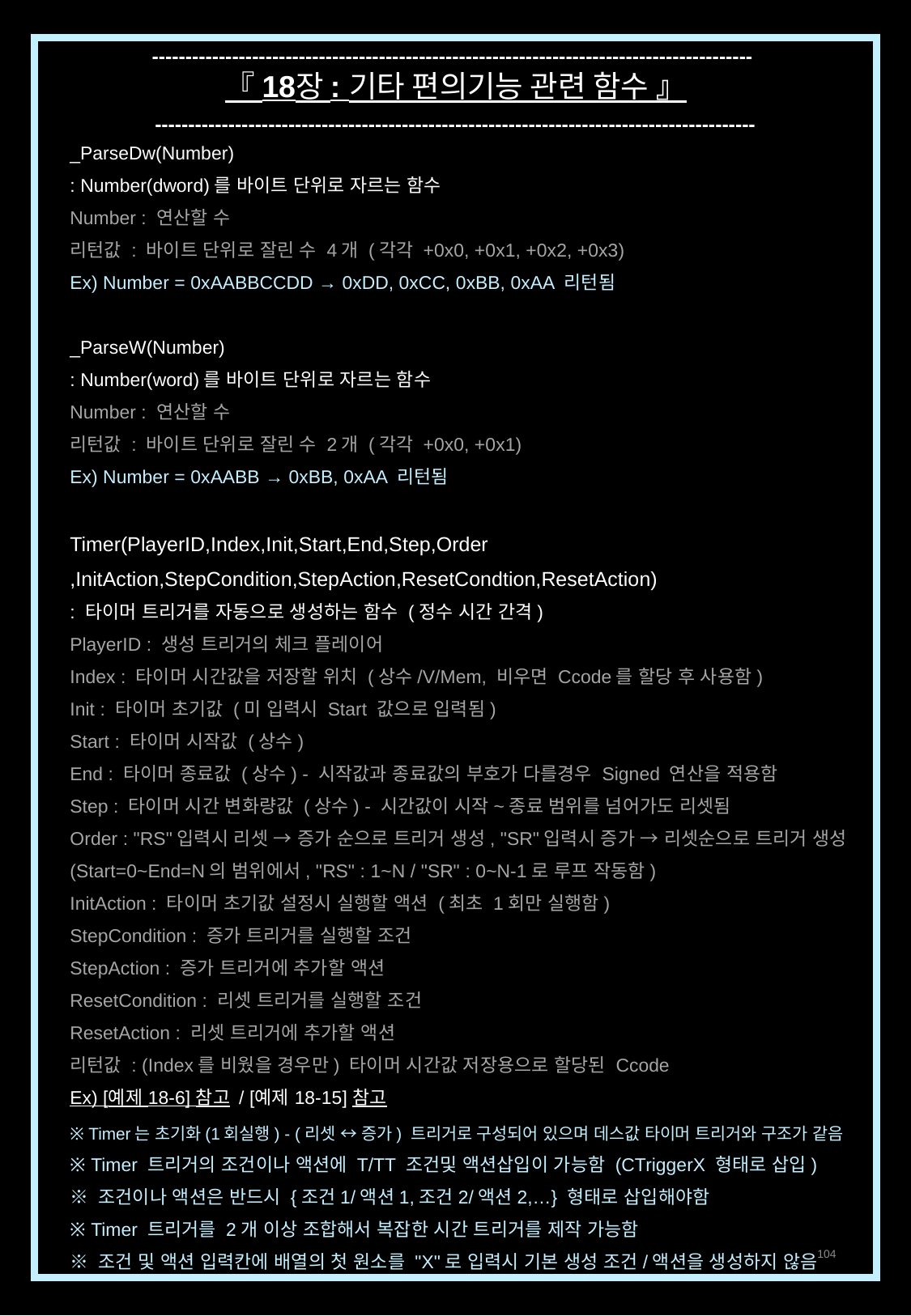

------------------------------------------------------------------------------------------
『 18장 : 기타 편의기능 관련 함수 』
------------------------------------------------------------------------------------------

_ParseDw(Number)
: Number(dword)를 바이트 단위로 자르는 함수
Number : 연산할 수
리턴값 : 바이트 단위로 잘린 수 4개 (각각 +0x0, +0x1, +0x2, +0x3)
Ex) Number = 0xAABBCCDD → 0xDD, 0xCC, 0xBB, 0xAA 리턴됨

_ParseW(Number)
: Number(word)를 바이트 단위로 자르는 함수
Number : 연산할 수
리턴값 : 바이트 단위로 잘린 수 2개 (각각 +0x0, +0x1)
Ex) Number = 0xAABB → 0xBB, 0xAA 리턴됨

Timer(PlayerID,Index,Init,Start,End,Step,Order
,InitAction,StepCondition,StepAction,ResetCondtion,ResetAction)
: 타이머 트리거를 자동으로 생성하는 함수 (정수 시간 간격)
PlayerID : 생성 트리거의 체크 플레이어
Index : 타이머 시간값을 저장할 위치 (상수/V/Mem, 비우면 Ccode를 할당 후 사용함)
Init : 타이머 초기값 (미 입력시 Start 값으로 입력됨)
Start : 타이머 시작값 (상수)
End : 타이머 종료값 (상수) - 시작값과 종료값의 부호가 다를경우 Signed 연산을 적용함
Step : 타이머 시간 변화량값 (상수) - 시간값이 시작~종료 범위를 넘어가도 리셋됨
Order : "RS"입력시 리셋 → 증가 순으로 트리거 생성, "SR"입력시 증가 → 리셋순으로 트리거 생성
(Start=0~End=N의 범위에서, "RS" : 1~N / "SR" : 0~N-1로 루프 작동함)
InitAction : 타이머 초기값 설정시 실행할 액션 (최초 1회만 실행함)
StepCondition : 증가 트리거를 실행할 조건
StepAction : 증가 트리거에 추가할 액션
ResetCondition : 리셋 트리거를 실행할 조건
ResetAction : 리셋 트리거에 추가할 액션
리턴값 : (Index를 비웠을 경우만) 타이머 시간값 저장용으로 할당된 Ccode
Ex) [예제 18-6] 참고 / [예제 18-15] 참고
※ Timer는 초기화(1회실행) - (리셋 ↔ 증가) 트리거로 구성되어 있으며 데스값 타이머 트리거와 구조가 같음
※ Timer 트리거의 조건이나 액션에 T/TT 조건및 액션삽입이 가능함 (CTriggerX 형태로 삽입)
※ 조건이나 액션은 반드시 {조건1/액션1,조건2/액션2,…} 형태로 삽입해야함
※ Timer 트리거를 2개 이상 조합해서 복잡한 시간 트리거를 제작 가능함
※ 조건 및 액션 입력칸에 배열의 첫 원소를 "X"로 입력시 기본 생성 조건/액션을 생성하지 않음
104